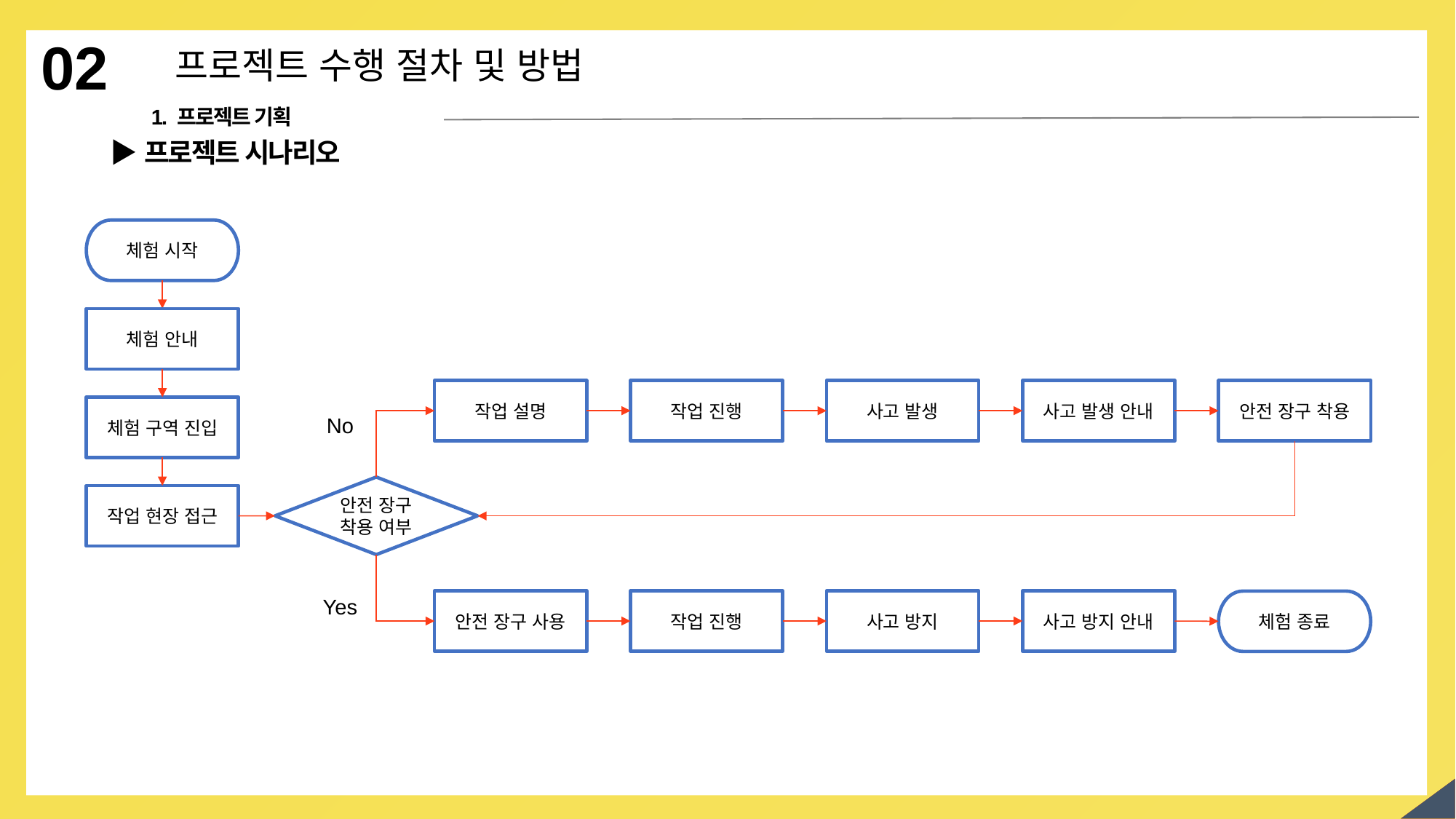

02

프로젝트 수행 절차 및 방법
1. 프로젝트 기획

▶프로젝트 시나리오
체험 시작
체험 안내
안전 장구 착용
사고 발생 안내
사고 발생
작업 설명
작업 진행
체험 구역 진입
No
안전 장구 착용 여부
작업 현장 접근
Yes
안전 장구 사용
작업 진행
사고 방지
사고 방지 안내
체험 종료